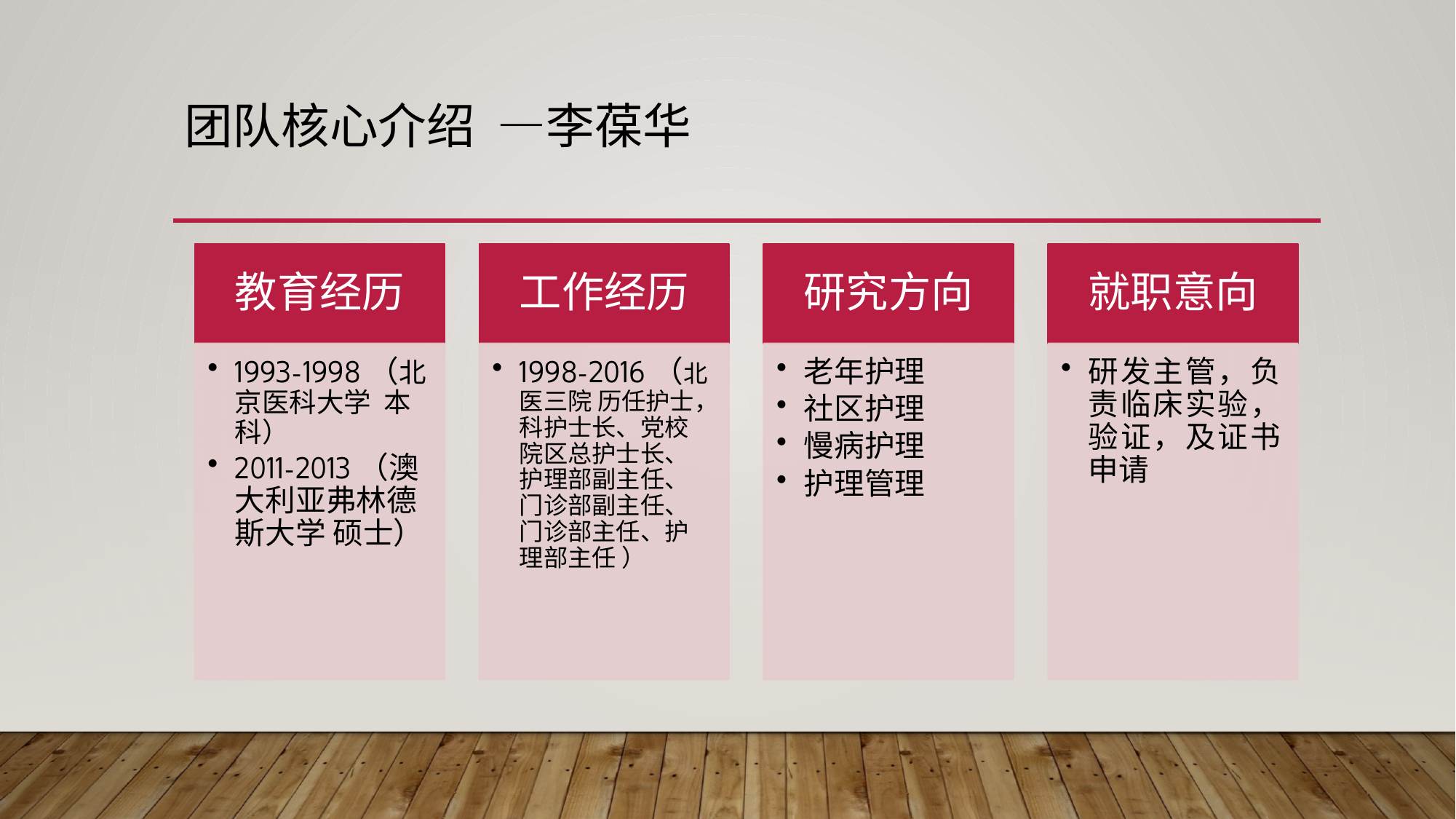

# 团队核心介绍  —李葆华

教育经历
1993-1998（北京医科大学  本科）
2011-2013（澳大利亚弗林德斯大学 硕士）
工作经历
1998-2016（北医三院 历任护士，科护士长、党校院区总护士长、护理部副主任、门诊部副主任、门诊部主任、护理部主任 ）
研究方向
老年护理
社区护理
慢病护理
护理管理
就职意向
研发主管，负责临床实验，验证，及证书申请